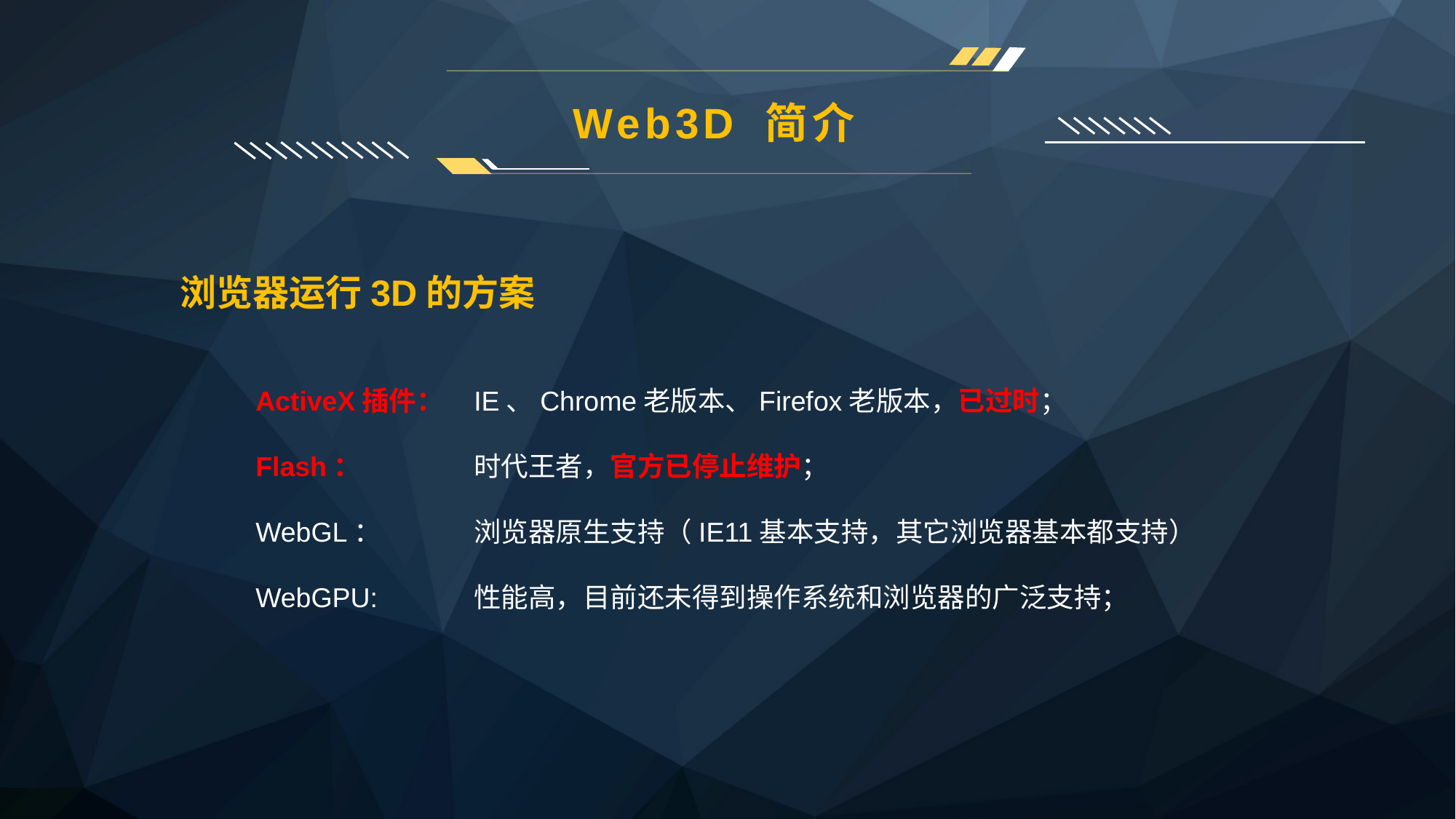

Web3D 简介

浏览器运行3D的方案
ActiveX插件：	IE、Chrome老版本、Firefox老版本，已过时；

Flash：		时代王者，官方已停止维护；

WebGL：	浏览器原生支持（IE11基本支持，其它浏览器基本都支持）

WebGPU:	性能高，目前还未得到操作系统和浏览器的广泛支持；